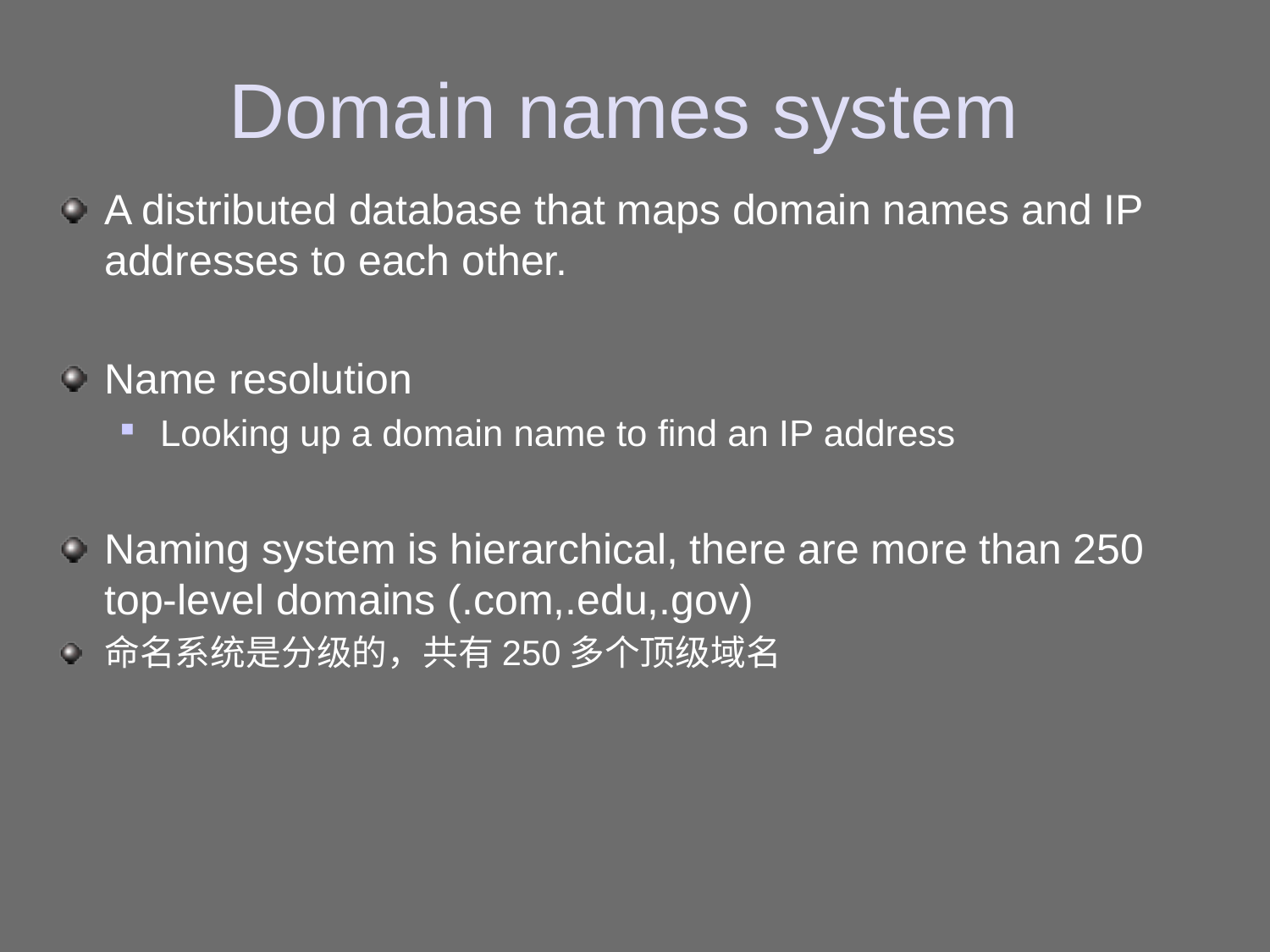

# Domain names system
A distributed database that maps domain names and IP addresses to each other.

Name resolution
Looking up a domain name to find an IP address

Naming system is hierarchical, there are more than 250 top-level domains (.com,.edu,.gov)
命名系统是分级的，共有250多个顶级域名